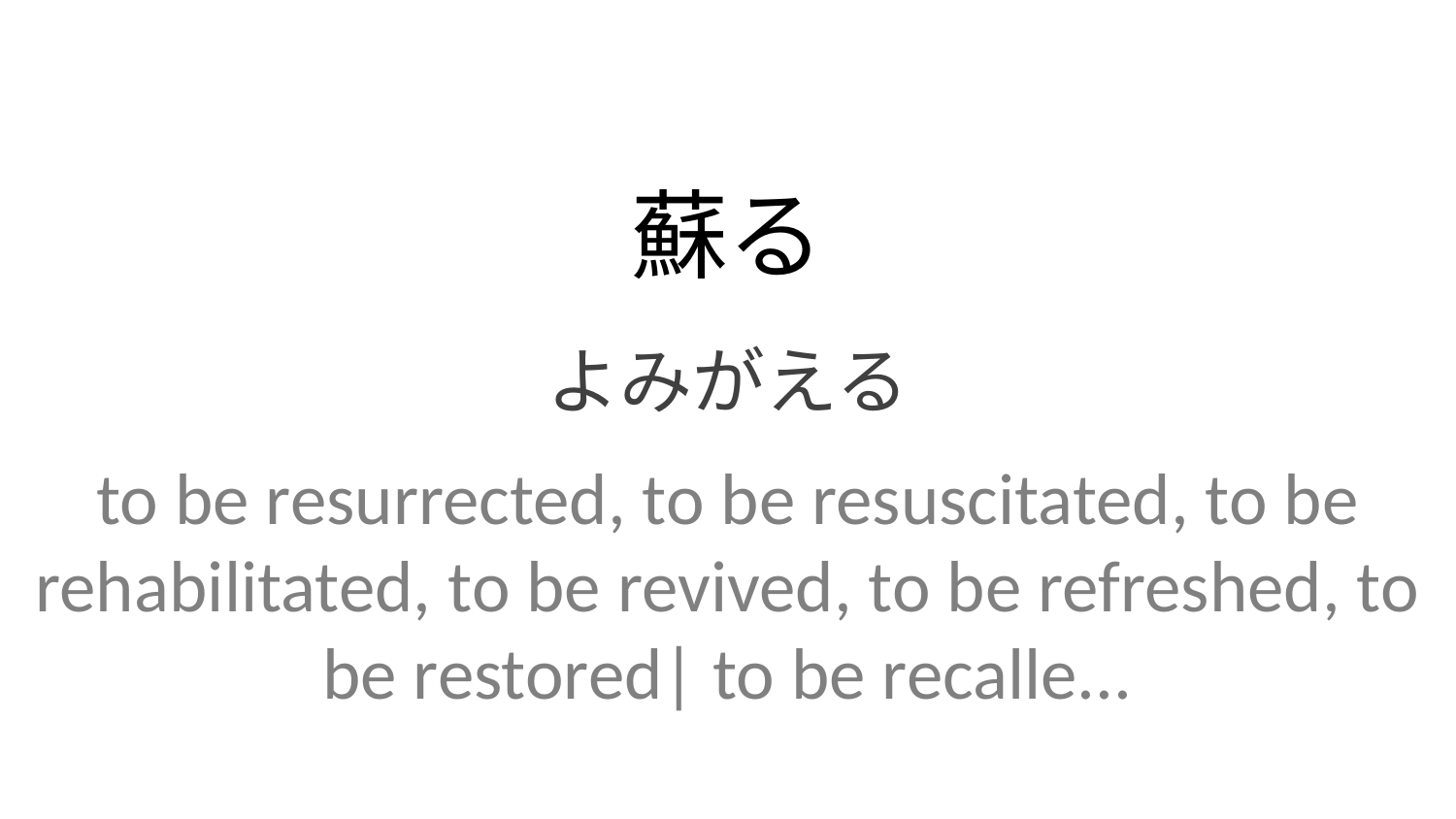

蘇る

よみがえる
to be resurrected, to be resuscitated, to be rehabilitated, to be revived, to be refreshed, to be restored| to be recalle...